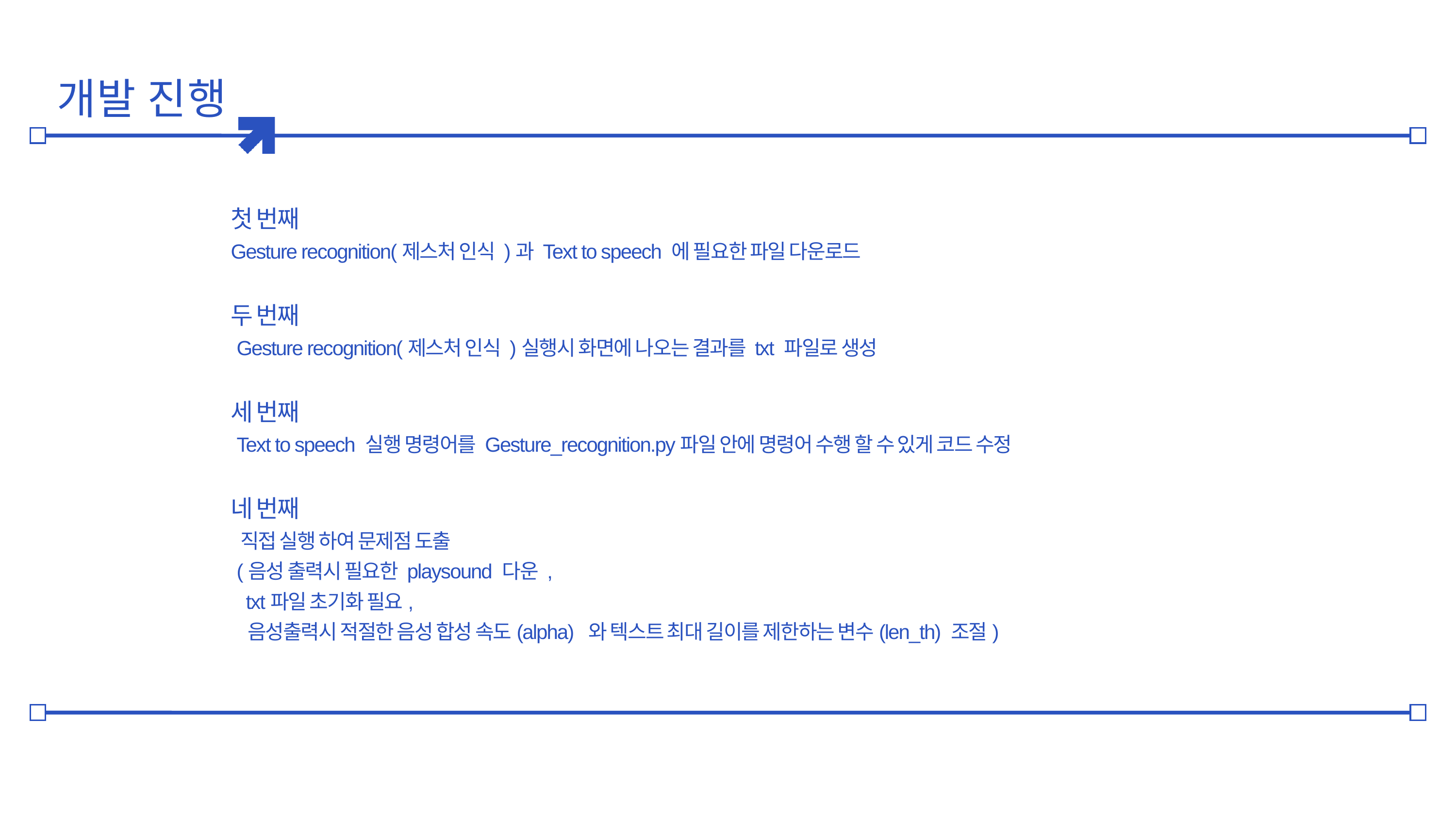

개발 진행

첫 번째
Gesture recognition(제스처 인식 )과 Text to speech 에 필요한 파일 다운로드

두 번째
 Gesture recognition(제스처 인식 )실행시 화면에 나오는 결과를 txt 파일로 생성

세 번째
 Text to speech 실행 명령어를 Gesture_recognition.py파일 안에 명령어 수행 할 수 있게 코드 수정

네 번째
 직접 실행 하여 문제점 도출
 (음성 출력시 필요한 playsound 다운 ,
   txt파일 초기화 필요,
   음성출력시 적절한 음성 합성 속도(alpha)  와 텍스트 최대 길이를 제한하는 변수(len_th) 조절)